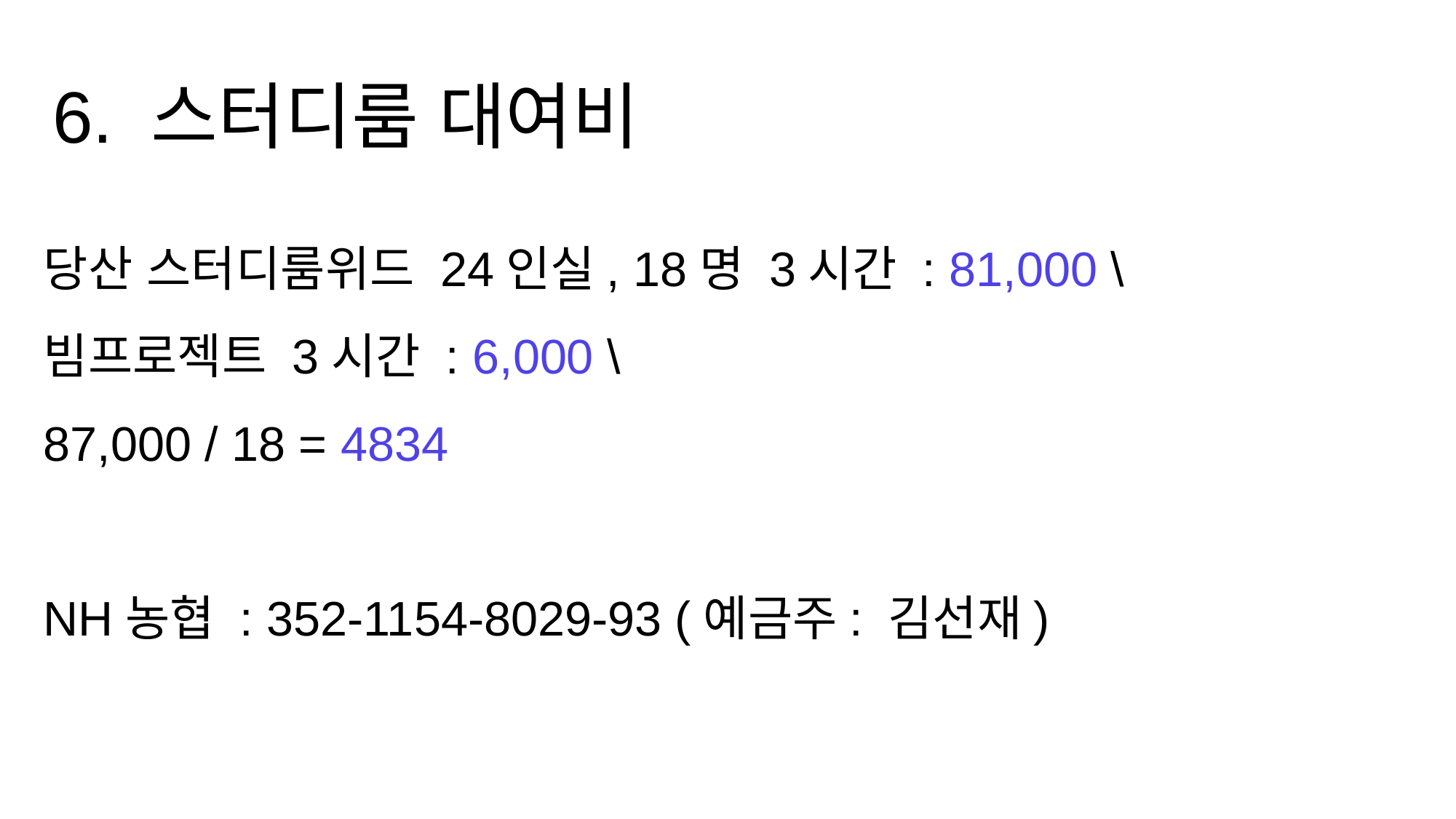

6. 스터디룸 대여비
당산 스터디룸위드 24인실, 18명 3시간 : 81,000 \
빔프로젝트 3시간 : 6,000 \
87,000 / 18 = 4834

NH농협 : 352-1154-8029-93 (예금주: 김선재)